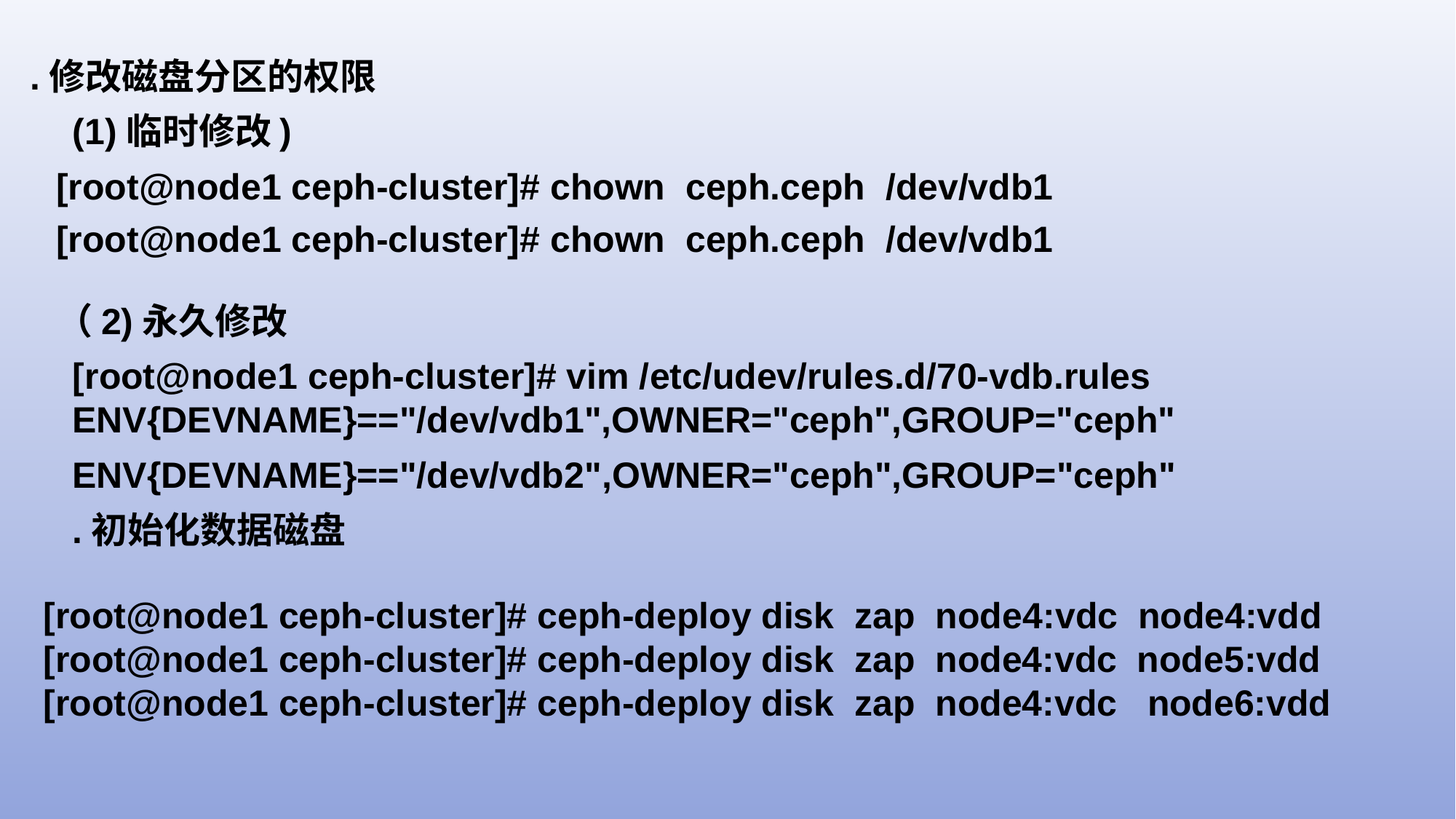

.修改磁盘分区的权限
(1)临时修改)
[root@node1 ceph-cluster]# chown  ceph.ceph  /dev/vdb1
[root@node1 ceph-cluster]# chown  ceph.ceph  /dev/vdb1
（2)永久修改
[root@node1 ceph-cluster]# vim /etc/udev/rules.d/70-vdb.rules
ENV{DEVNAME}=="/dev/vdb1",OWNER="ceph",GROUP="ceph"
ENV{DEVNAME}=="/dev/vdb2",OWNER="ceph",GROUP="ceph"
.初始化数据磁盘
[root@node1 ceph-cluster]# ceph-deploy disk  zap  node4:vdc  node4:vdd
[root@node1 ceph-cluster]# ceph-deploy disk  zap  node4:vdc  node5:vdd
[root@node1 ceph-cluster]# ceph-deploy disk  zap  node4:vdc   node6:vdd